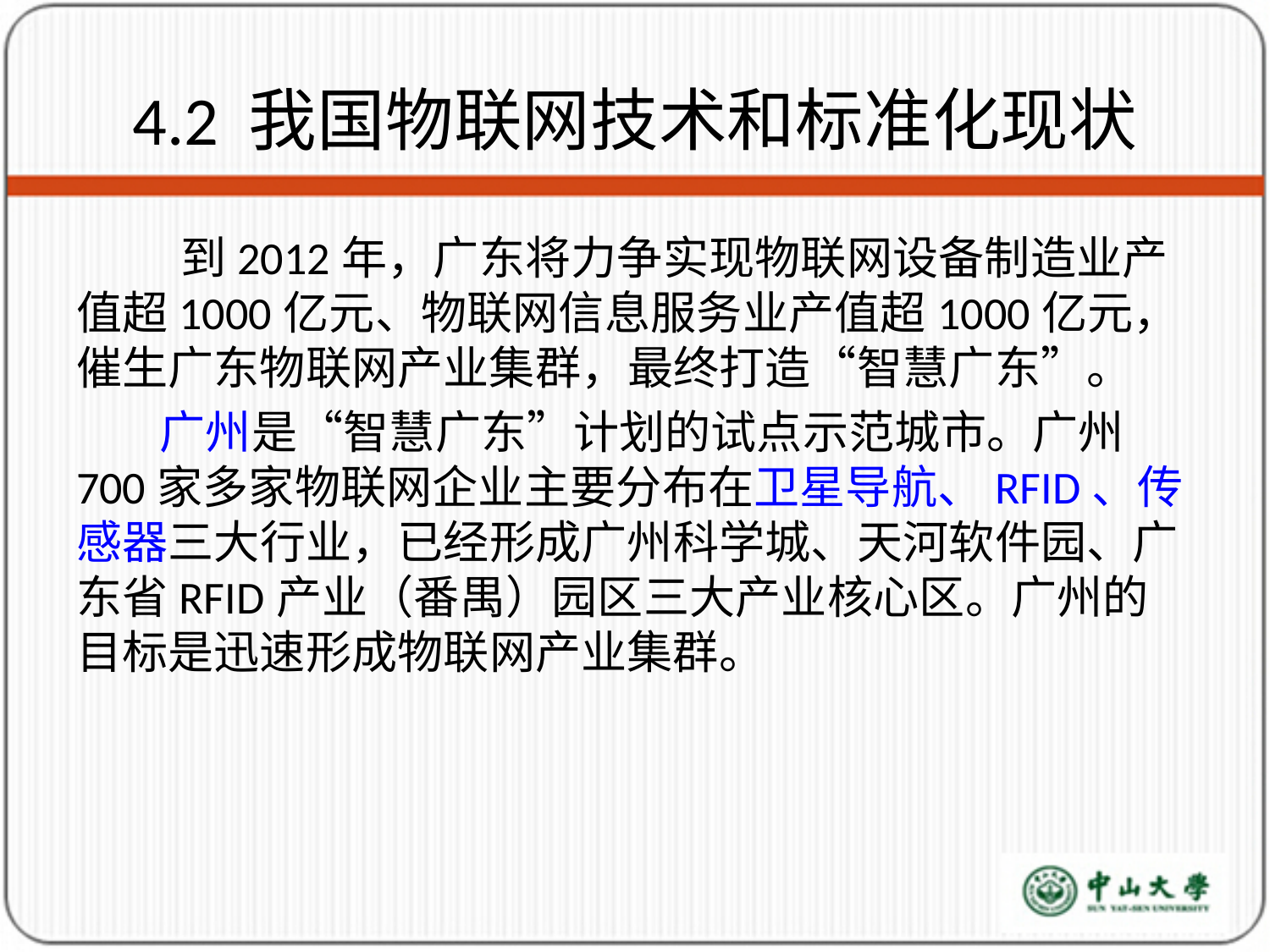

# 4.2 我国物联网技术和标准化现状
         到2012年，广东将力争实现物联网设备制造业产值超1000亿元、物联网信息服务业产值超1000亿元，催生广东物联网产业集群，最终打造“智慧广东”。
       广州是“智慧广东”计划的试点示范城市。广州700家多家物联网企业主要分布在卫星导航、RFID、传感器三大行业，已经形成广州科学城、天河软件园、广东省RFID产业（番禺）园区三大产业核心区。广州的目标是迅速形成物联网产业集群。